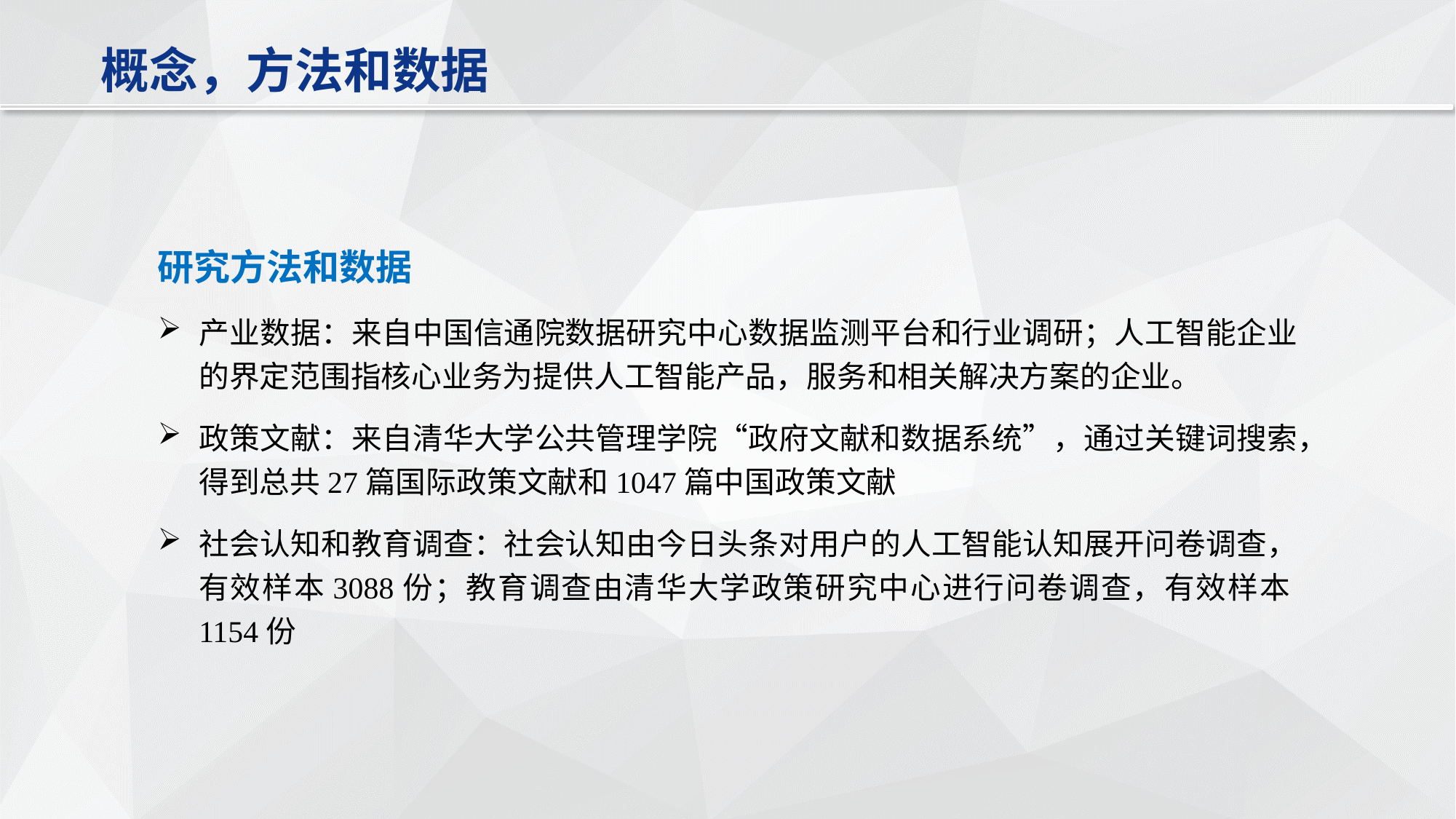

概念，方法和数据

研究方法和数据
产业数据：来自中国信通院数据研究中心数据监测平台和行业调研；人工智能企业的界定范围指核心业务为提供人工智能产品，服务和相关解决方案的企业。
政策文献：来自清华大学公共管理学院“政府文献和数据系统”，通过关键词搜索，得到总共27篇国际政策文献和1047篇中国政策文献
社会认知和教育调查：社会认知由今日头条对用户的人工智能认知展开问卷调查，有效样本3088份；教育调查由清华大学政策研究中心进行问卷调查，有效样本1154份
6